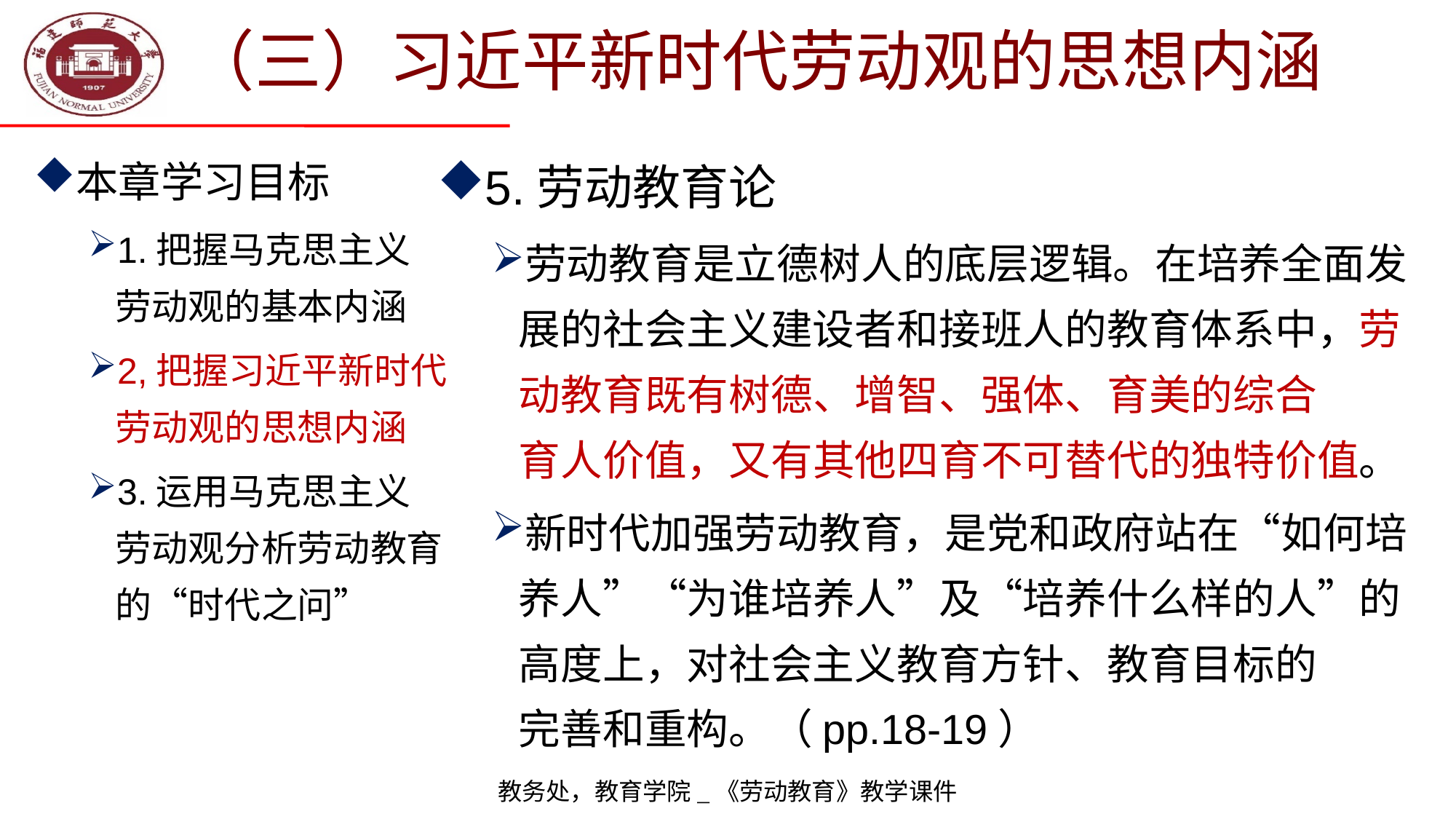

# （三）习近平新时代劳动观的思想内涵
5.劳动教育论
劳动教育是立德树人的底层逻辑。在培养全面发展的社会主义建设者和接班人的教育体系中，劳动教育既有树德、增智、强体、育美的综合
育人价值，又有其他四育不可替代的独特价值。
新时代加强劳动教育，是党和政府站在“如何培养人”“为谁培养人”及“培养什么样的人”的高度上，对社会主义教育方针、教育目标的
完善和重构。（pp.18-19）
本章学习目标
1.把握马克思主义
劳动观的基本内涵
2,把握习近平新时代劳动观的思想内涵
3.运用马克思主义
劳动观分析劳动教育的“时代之问”